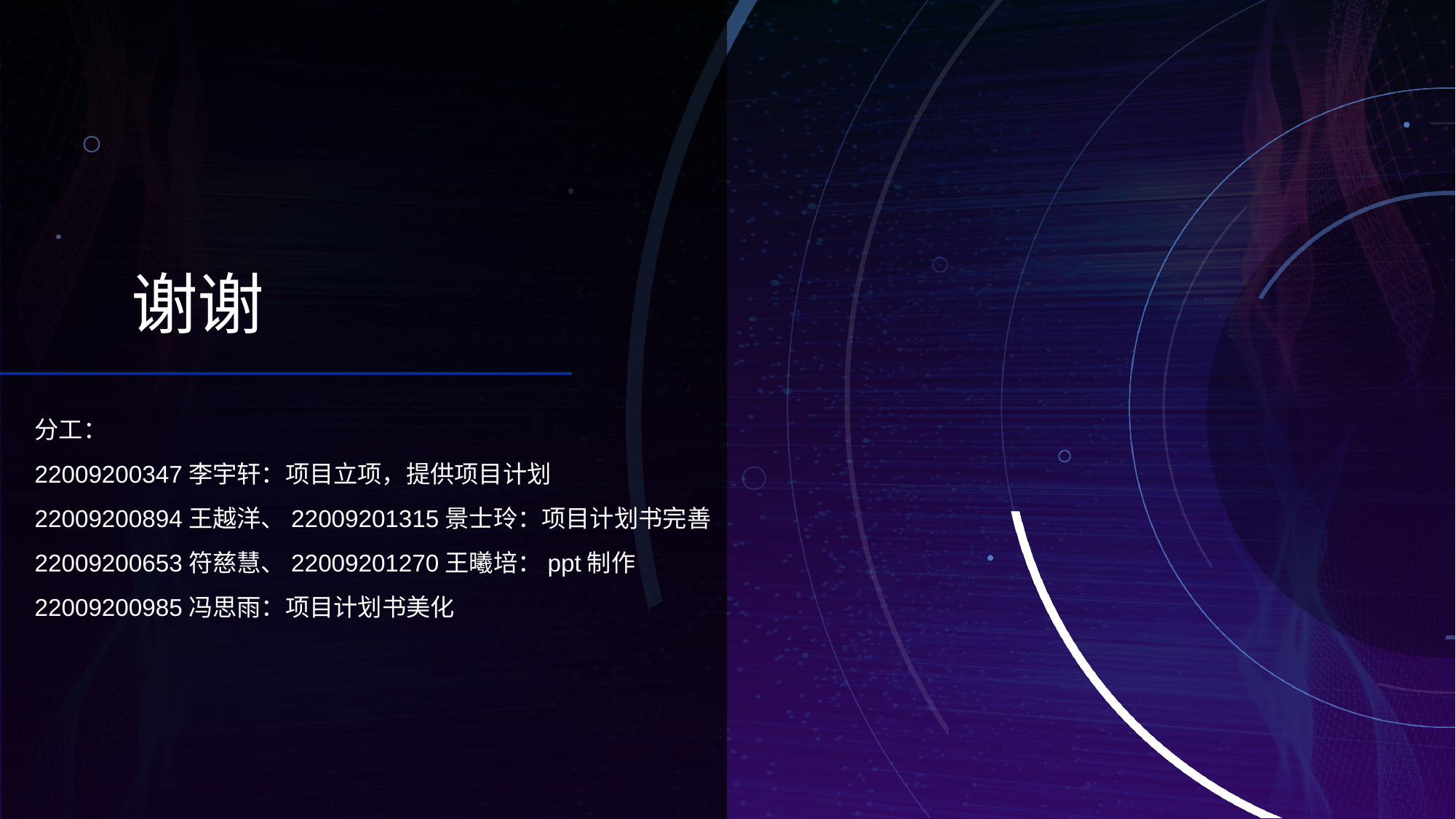

# 谢谢
分工：
22009200347李宇轩：项目立项，提供项目计划
22009200894王越洋、22009201315景士玲：项目计划书完善
22009200653符慈慧、22009201270王曦培：ppt制作
22009200985冯思雨：项目计划书美化